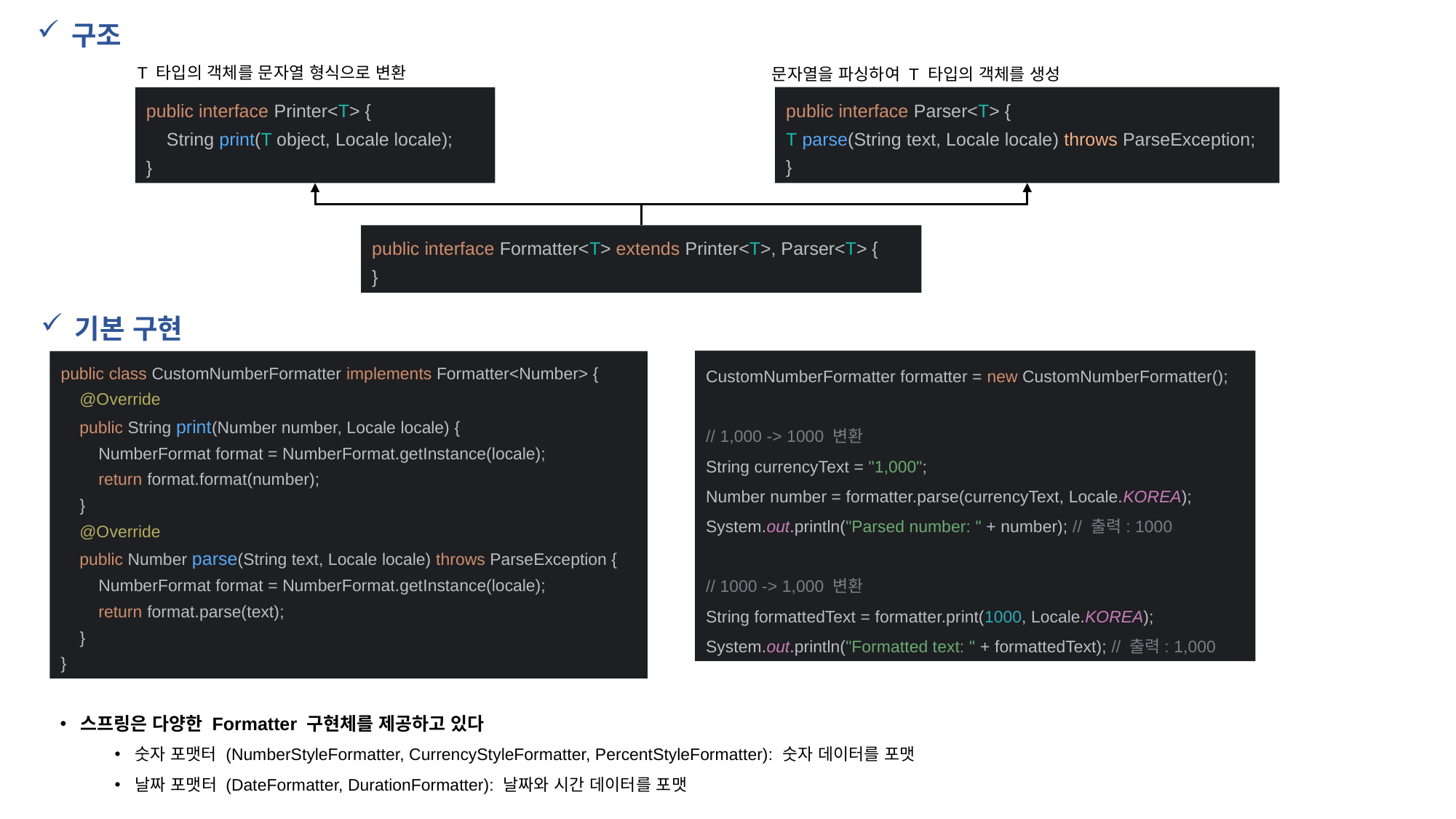

구조
T 타입의 객체를 문자열 형식으로 변환
문자열을 파싱하여 T 타입의 객체를 생성
public interface Parser<T> {
T parse(String text, Locale locale) throws ParseException;
}
public interface Printer<T> {
    String print(T object, Locale locale);
}
public interface Formatter<T> extends Printer<T>, Parser<T> {
}
기본 구현
public class CustomNumberFormatter implements Formatter<Number> {
    @Override
    public String print(Number number, Locale locale) {
        NumberFormat format = NumberFormat.getInstance(locale);
        return format.format(number);
    }
    @Override
    public Number parse(String text, Locale locale) throws ParseException {
        NumberFormat format = NumberFormat.getInstance(locale);
        return format.parse(text);
    }
}
CustomNumberFormatter formatter = new CustomNumberFormatter();
// 1,000 -> 1000 변환
String currencyText = "1,000";
Number number = formatter.parse(currencyText, Locale.KOREA);
System.out.println("Parsed number: " + number); // 출력: 1000
// 1000 -> 1,000 변환
String formattedText = formatter.print(1000, Locale.KOREA);
System.out.println("Formatted text: " + formattedText); // 출력: 1,000
스프링은 다양한 Formatter 구현체를 제공하고 있다
숫자 포맷터 (NumberStyleFormatter, CurrencyStyleFormatter, PercentStyleFormatter): 숫자 데이터를 포맷
날짜 포맷터 (DateFormatter, DurationFormatter): 날짜와 시간 데이터를 포맷